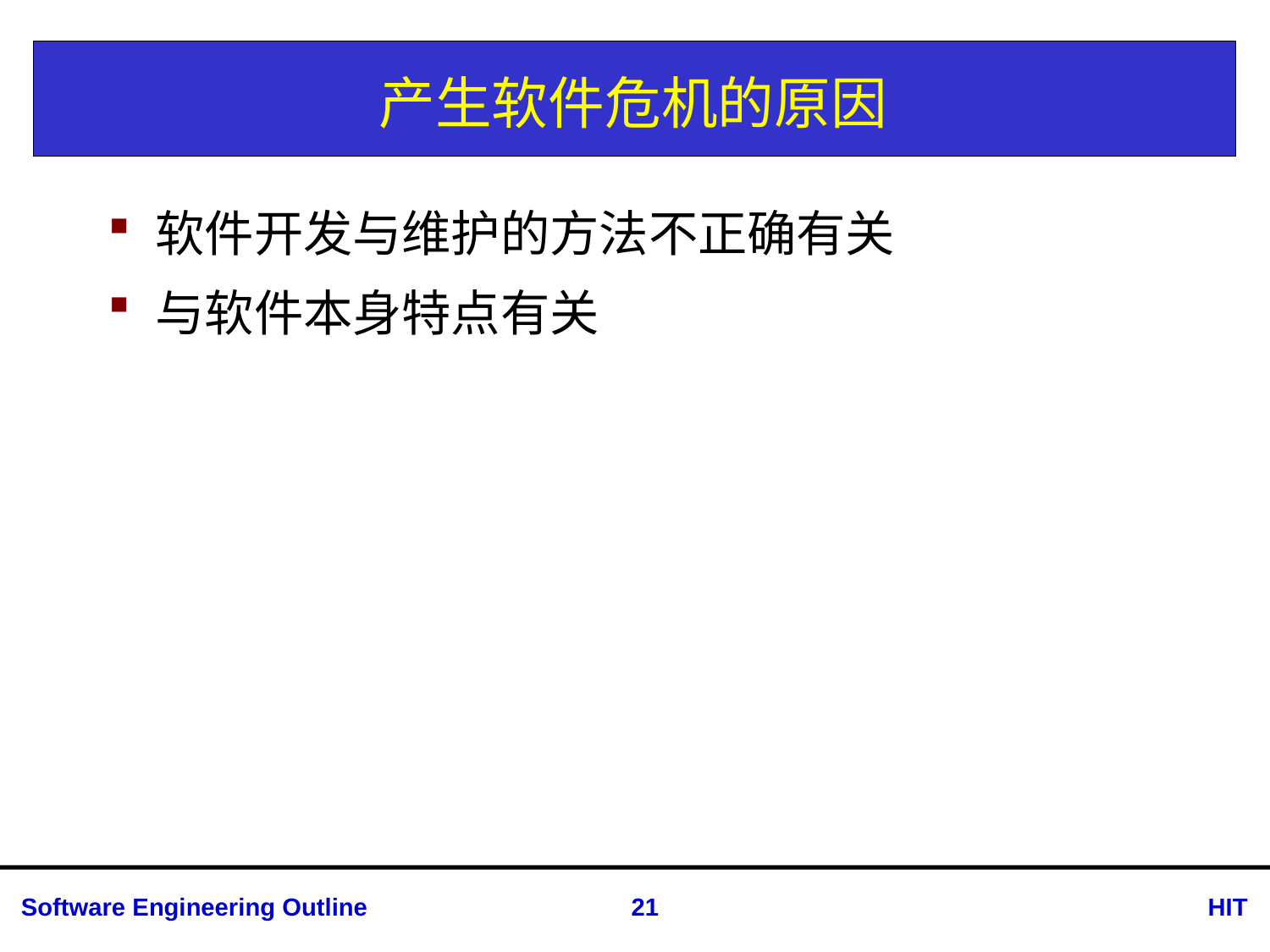

# 产生软件危机的原因
软件开发与维护的方法不正确有关
与软件本身特点有关